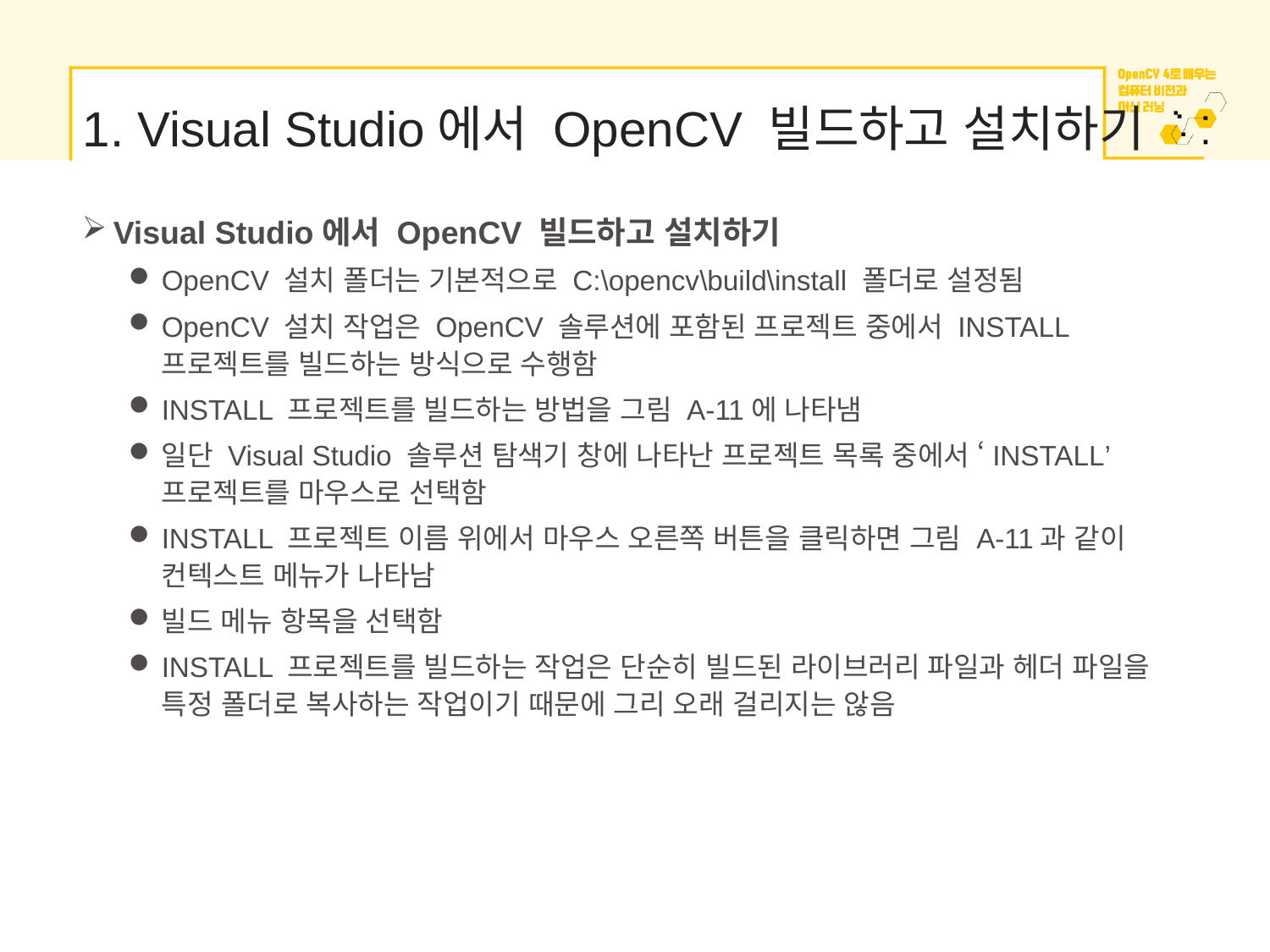

# 1. Visual Studio에서 OpenCV 빌드하고 설치하기
Visual Studio에서 OpenCV 빌드하고 설치하기
OpenCV 설치 폴더는 기본적으로 C:\opencv\build\install 폴더로 설정됨
OpenCV 설치 작업은 OpenCV 솔루션에 포함된 프로젝트 중에서 INSTALL 프로젝트를 빌드하는 방식으로 수행함
INSTALL 프로젝트를 빌드하는 방법을 그림 A-11에 나타냄
일단 Visual Studio 솔루션 탐색기 창에 나타난 프로젝트 목록 중에서 ‘INSTALL’ 프로젝트를 마우스로 선택함
INSTALL 프로젝트 이름 위에서 마우스 오른쪽 버튼을 클릭하면 그림 A-11과 같이 컨텍스트 메뉴가 나타남
빌드 메뉴 항목을 선택함
INSTALL 프로젝트를 빌드하는 작업은 단순히 빌드된 라이브러리 파일과 헤더 파일을 특정 폴더로 복사하는 작업이기 때문에 그리 오래 걸리지는 않음